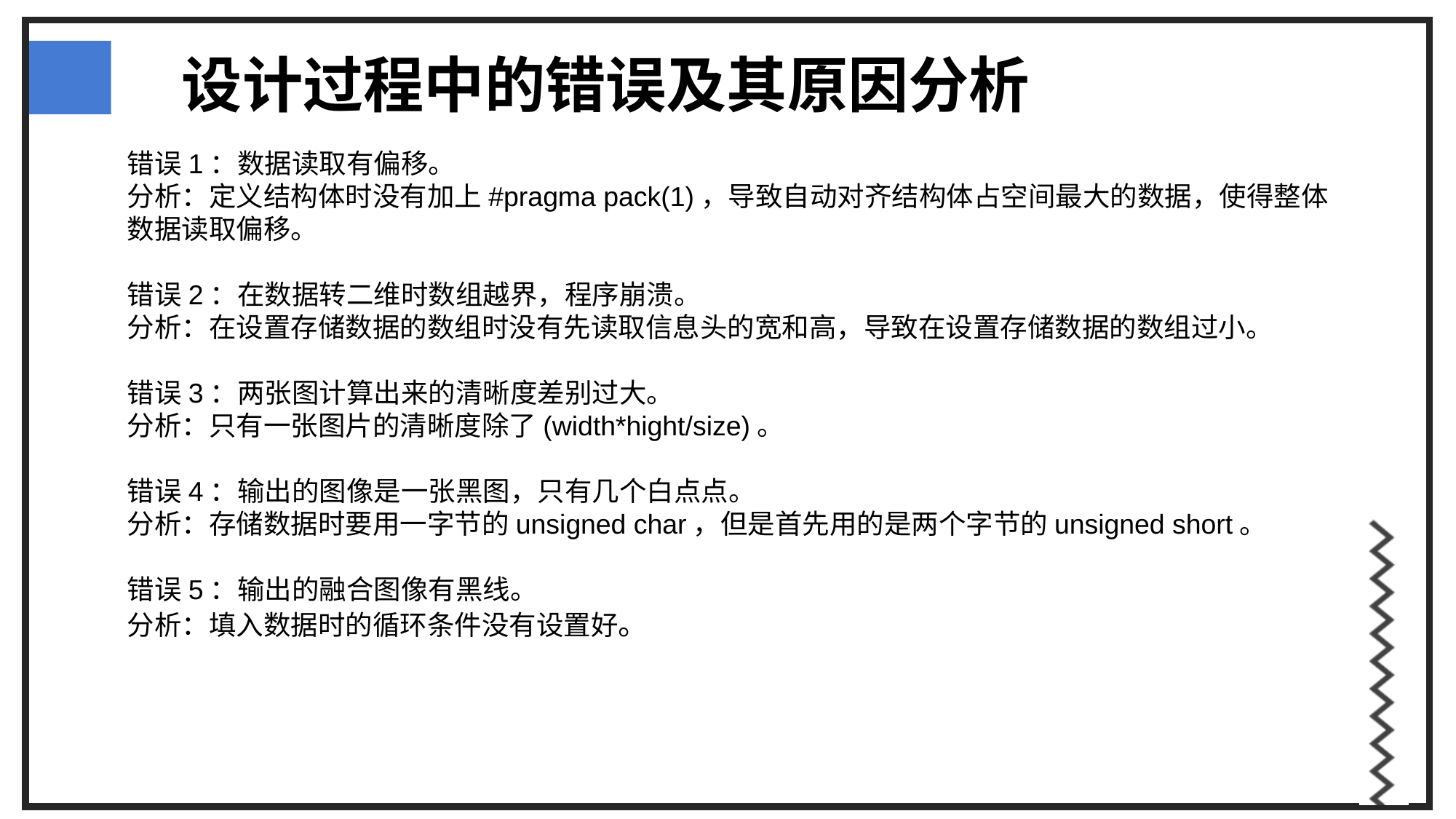

# 设计过程中的错误及其原因分析
错误1：数据读取有偏移。
分析：定义结构体时没有加上#pragma pack(1)，导致自动对齐结构体占空间最大的数据，使得整体数据读取偏移。

错误2：在数据转二维时数组越界，程序崩溃。
分析：在设置存储数据的数组时没有先读取信息头的宽和高，导致在设置存储数据的数组过小。

错误3：两张图计算出来的清晰度差别过大。
分析：只有一张图片的清晰度除了(width*hight/size)。

错误4：输出的图像是一张黑图，只有几个白点点。
分析：存储数据时要用一字节的unsigned char，但是首先用的是两个字节的unsigned short。

错误5：输出的融合图像有黑线。
分析：填入数据时的循环条件没有设置好。